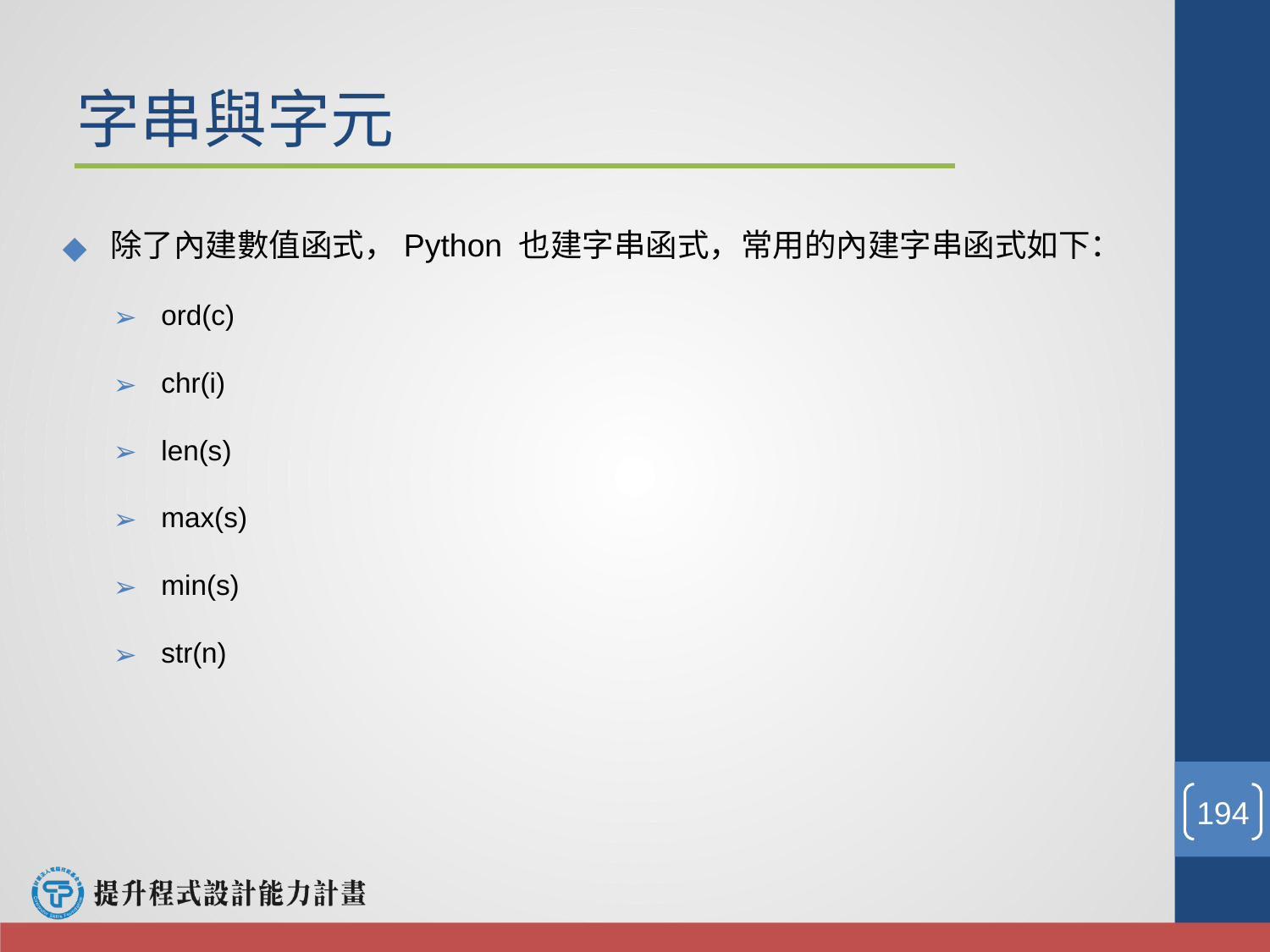

# 字串與字元
除了內建數值函式，Python 也建字串函式，常用的內建字串函式如下：
ord(c)
chr(i)
len(s)
max(s)
min(s)
str(n)

194